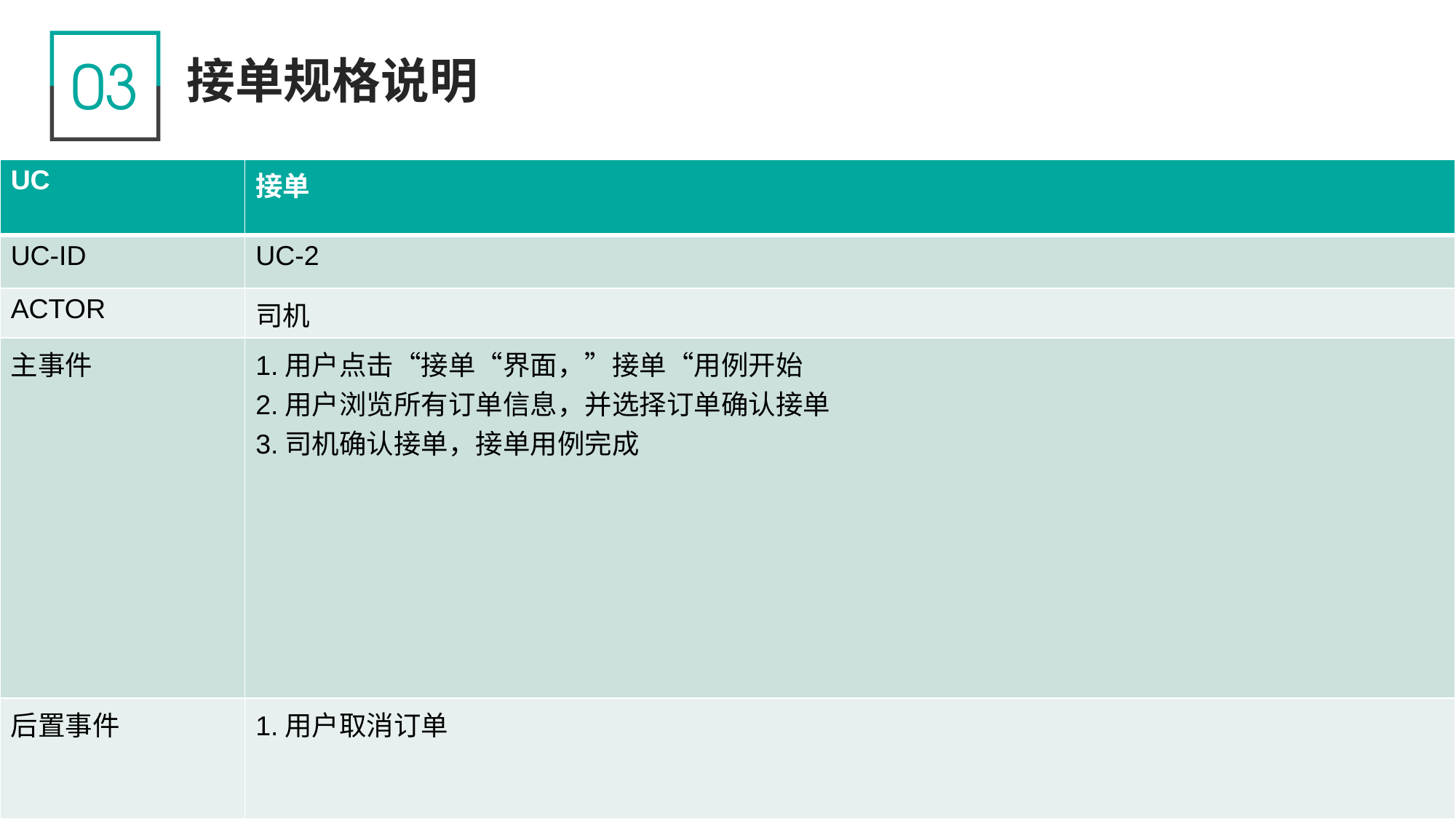

03
接单规格说明

| UC | 接单 |
| --- | --- |
| UC-ID | UC-2 |
| ACTOR | 司机 |
| 主事件 | 1.用户点击“接单“界面，”接单“用例开始 2.用户浏览所有订单信息，并选择订单确认接单 3.司机确认接单，接单用例完成 |
| 后置事件 | 1.用户取消订单 |